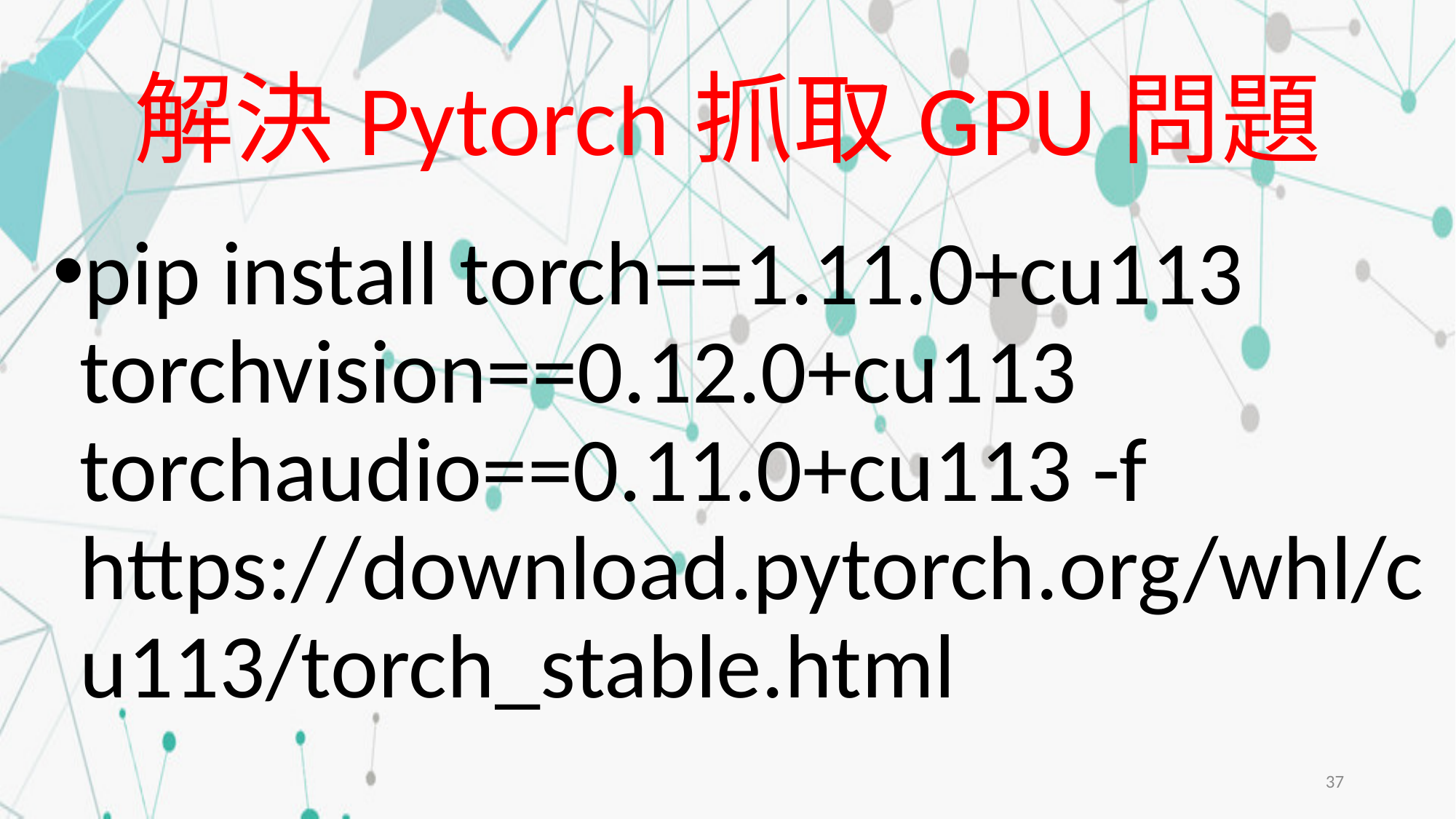

# 解決Pytorch抓取GPU問題
pip install torch==1.11.0+cu113 torchvision==0.12.0+cu113 torchaudio==0.11.0+cu113 -f https://download.pytorch.org/whl/cu113/torch_stable.html

37